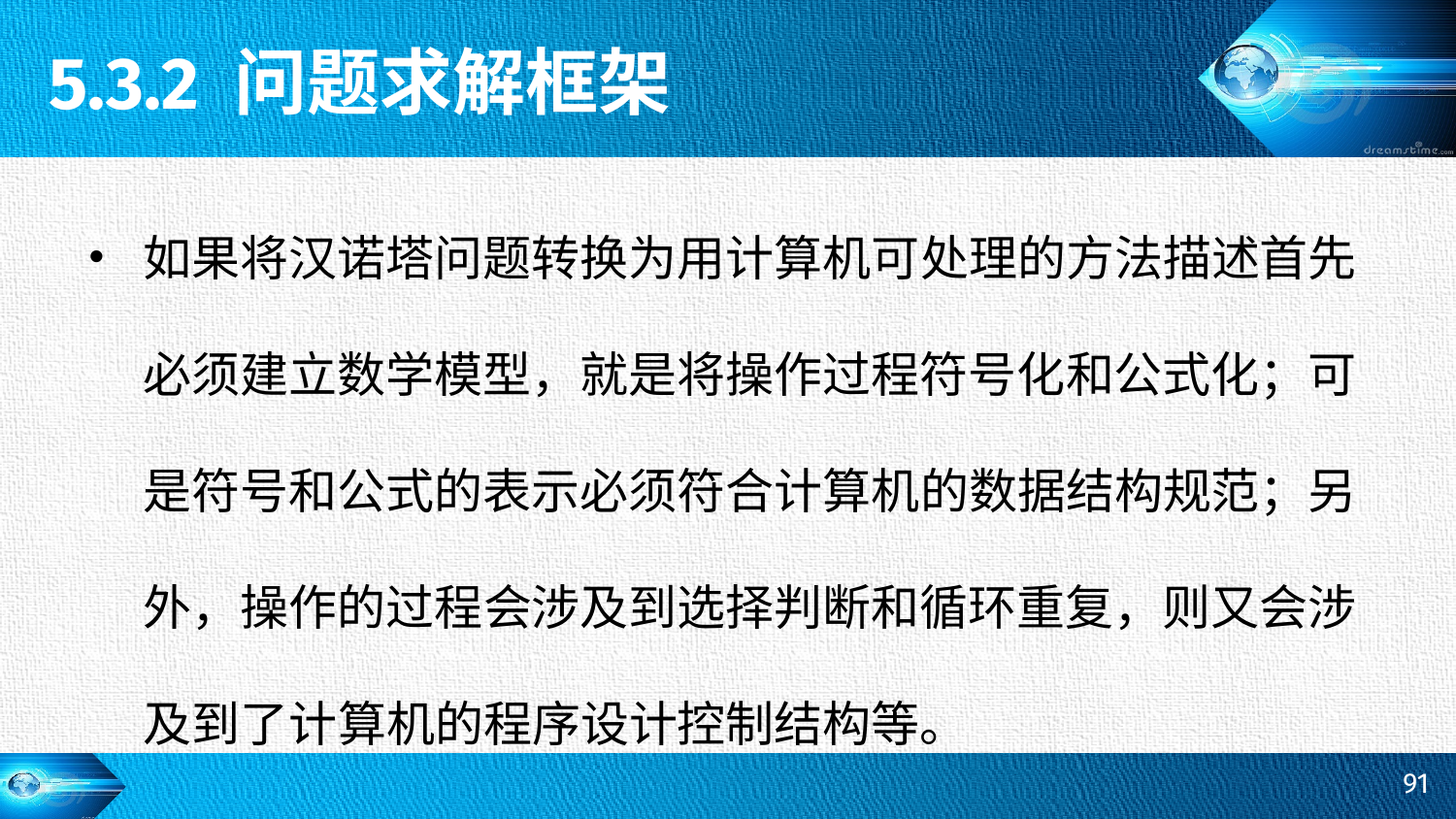

5.3.2 问题求解框架
如果将汉诺塔问题转换为用计算机可处理的方法描述首先必须建立数学模型，就是将操作过程符号化和公式化；可是符号和公式的表示必须符合计算机的数据结构规范；另外，操作的过程会涉及到选择判断和循环重复，则又会涉及到了计算机的程序设计控制结构等。
91